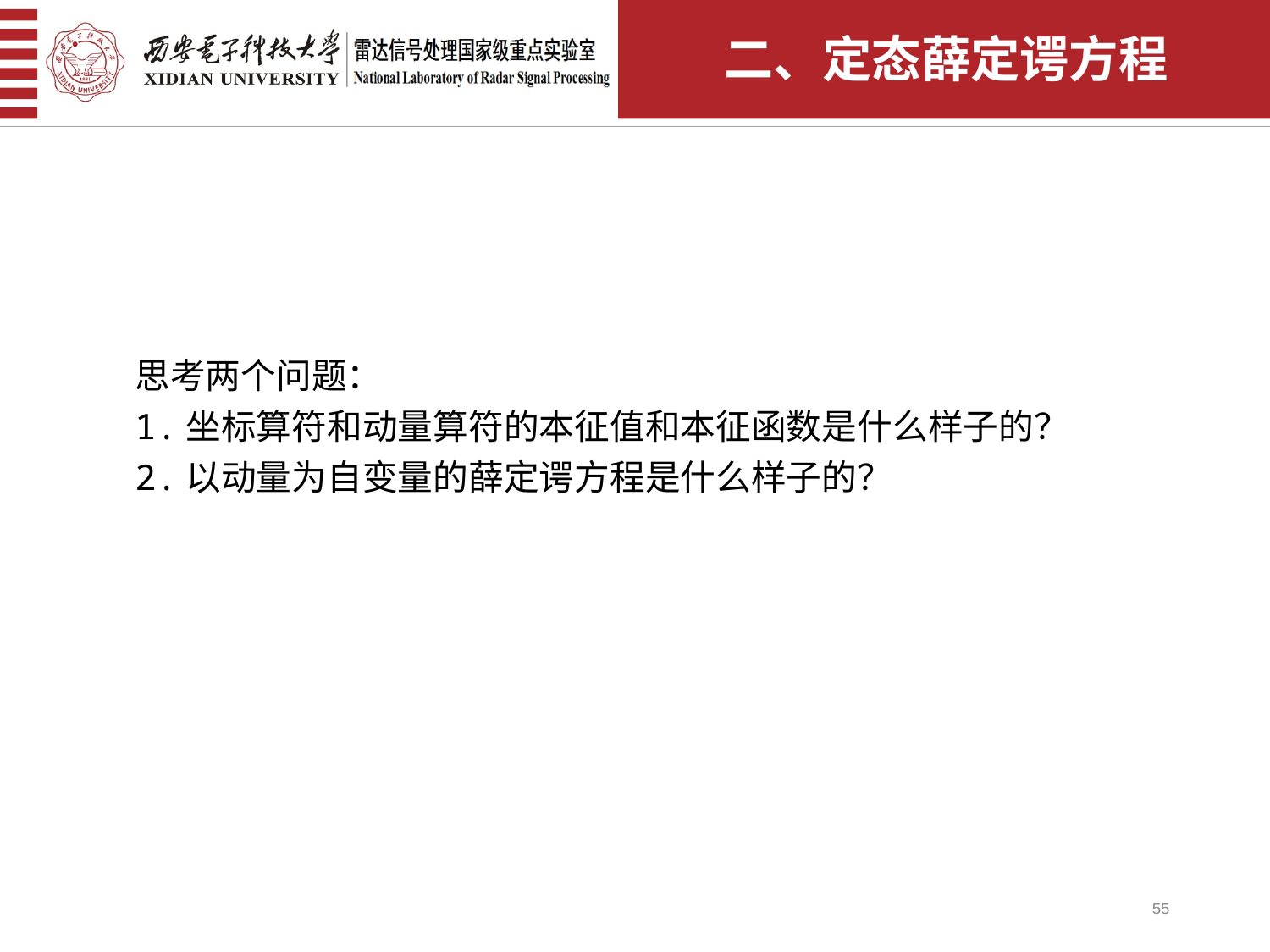

二、定态薛定谔方程
思考两个问题：
1.坐标算符和动量算符的本征值和本征函数是什么样子的？
2.以动量为自变量的薛定谔方程是什么样子的？
55